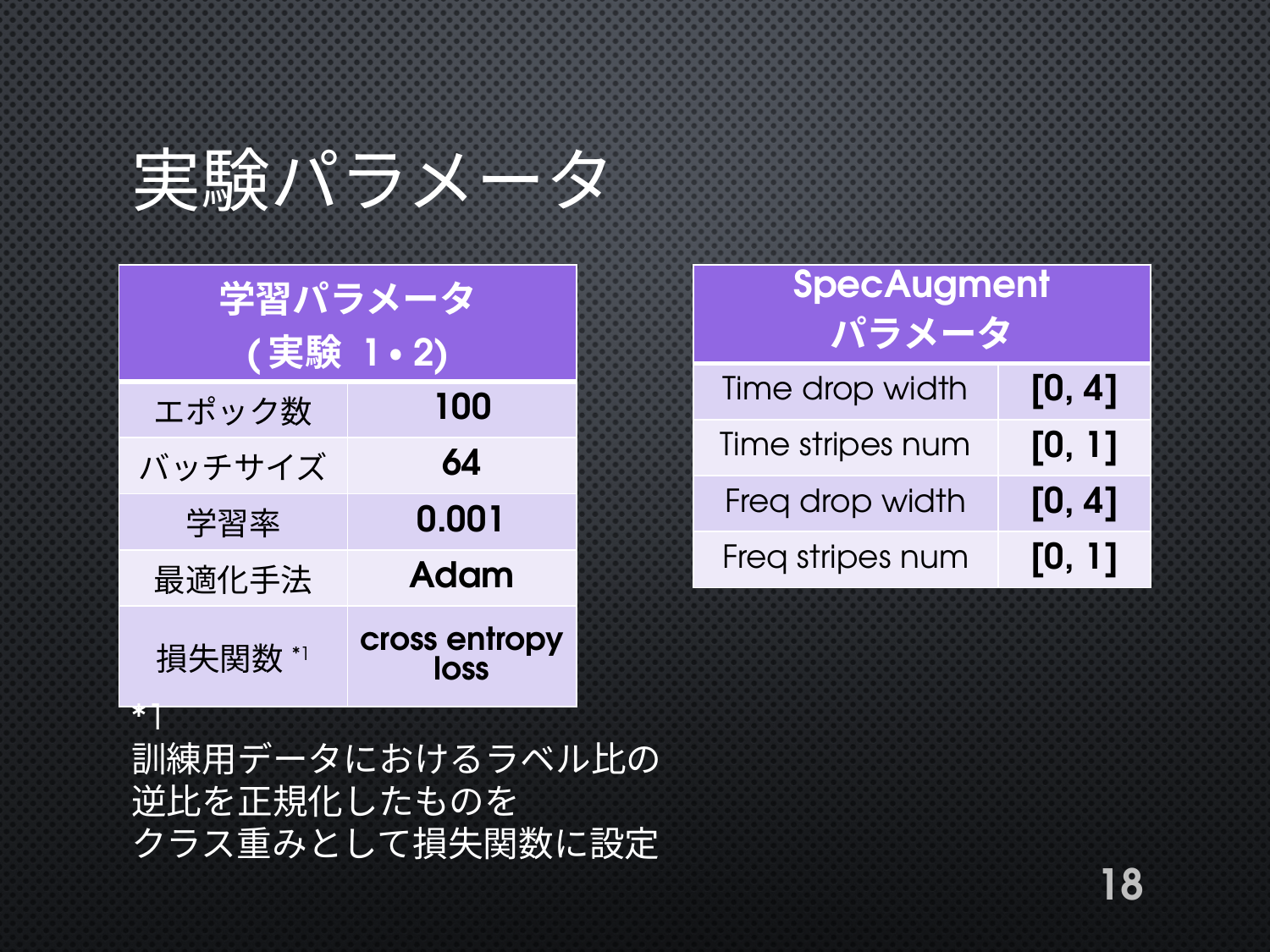

# 実験パラメータ
| SpecAugment パラメータ |  |
| --- | --- |
| Time drop width | [0, 4] |
| Time stripes num | [0, 1] |
| Freq drop width | [0, 4] |
| Freq stripes num | [0, 1] |
| 学習パラメータ (実験 1・2) |  |
| --- | --- |
| エポック数 | 100 |
| バッチサイズ | 64 |
| 学習率 | 0.001 |
| 最適化手法 | Adam |
| 損失関数\*1 | cross entropy loss |
*1
訓練用データにおけるラベル比の
逆比を正規化したものを
クラス重みとして損失関数に設定
18